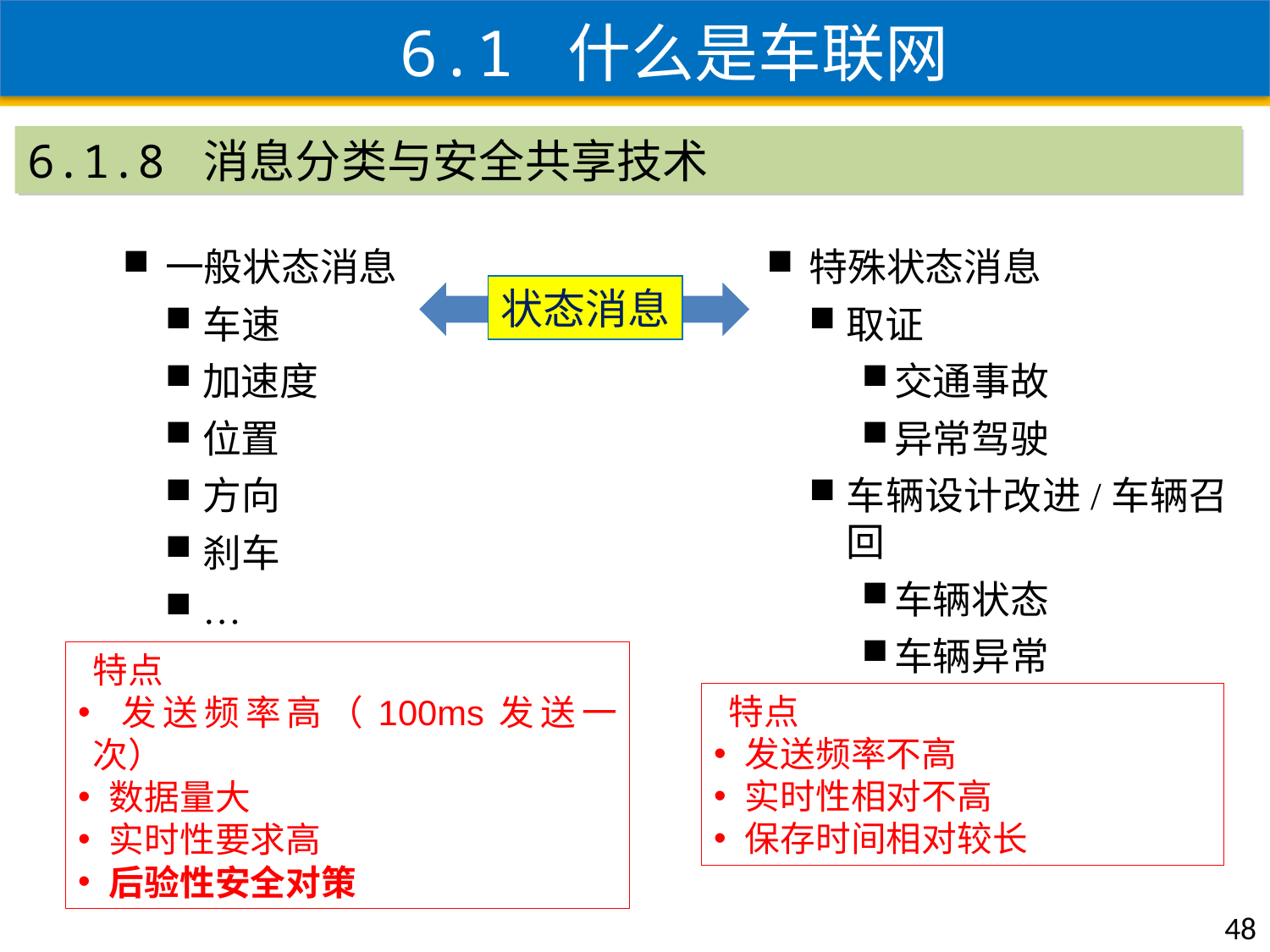

6.1 什么是车联网
6.1.8 消息分类与安全共享技术
一般状态消息
车速
加速度
位置
方向
刹车
…

特殊状态消息
取证
交通事故
异常驾驶
车辆设计改进/车辆召回
车辆状态
车辆异常
状态消息

特点
 发送频率高（100ms发送一次）
 数据量大
 实时性要求高
 后验性安全对策
特点
 发送频率不高
 实时性相对不高
 保存时间相对较长
48